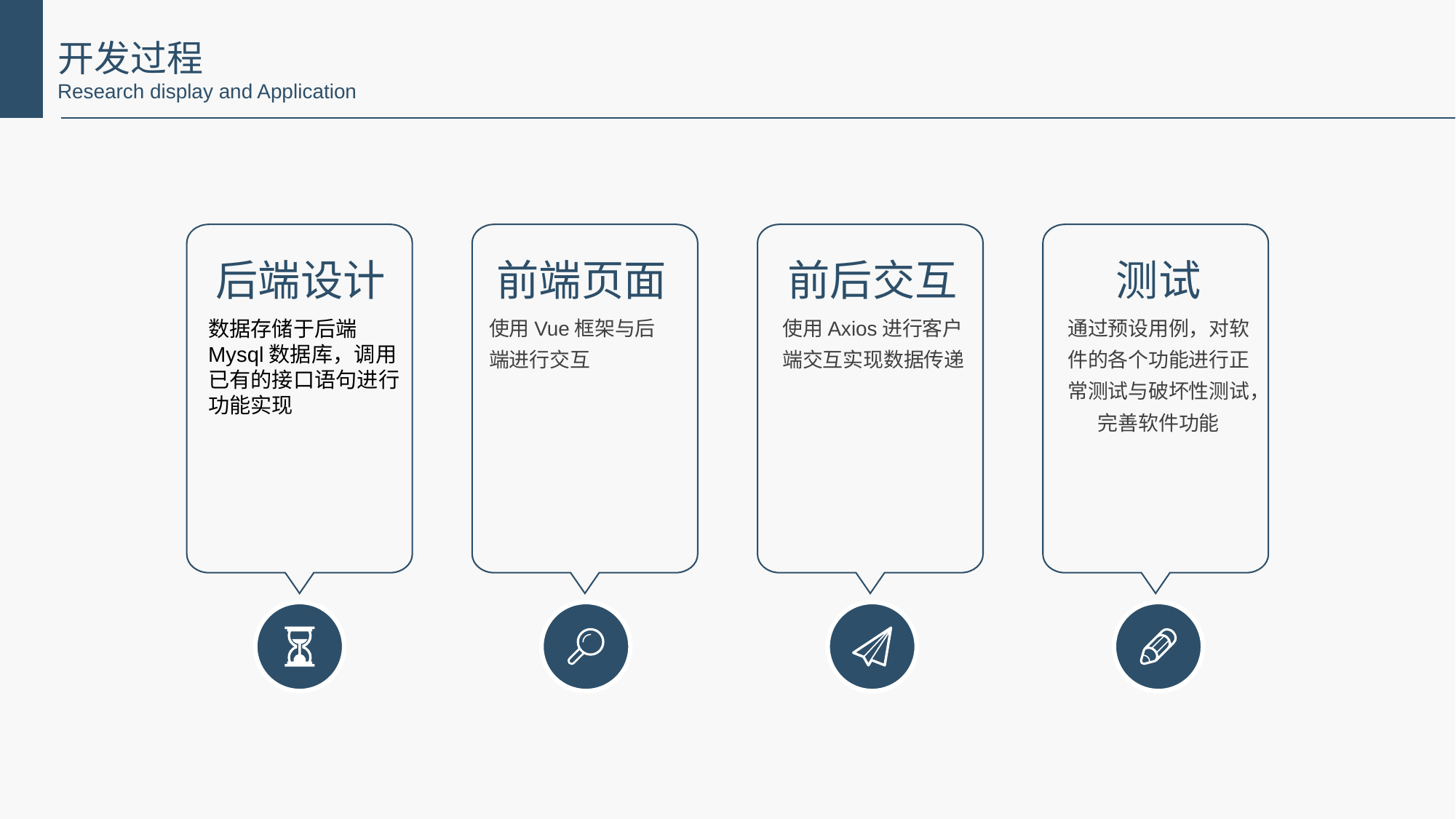

开发过程
Research display and Application

后端设计
前端页面
前后交互
测试
使用Vue框架与后端进行交互
通过预设用例，对软件的各个功能进行正常测试与破坏性测试，完善软件功能
使用Axios进行客户端交互实现数据传递
数据存储于后端Mysql数据库，调用已有的接口语句进行功能实现